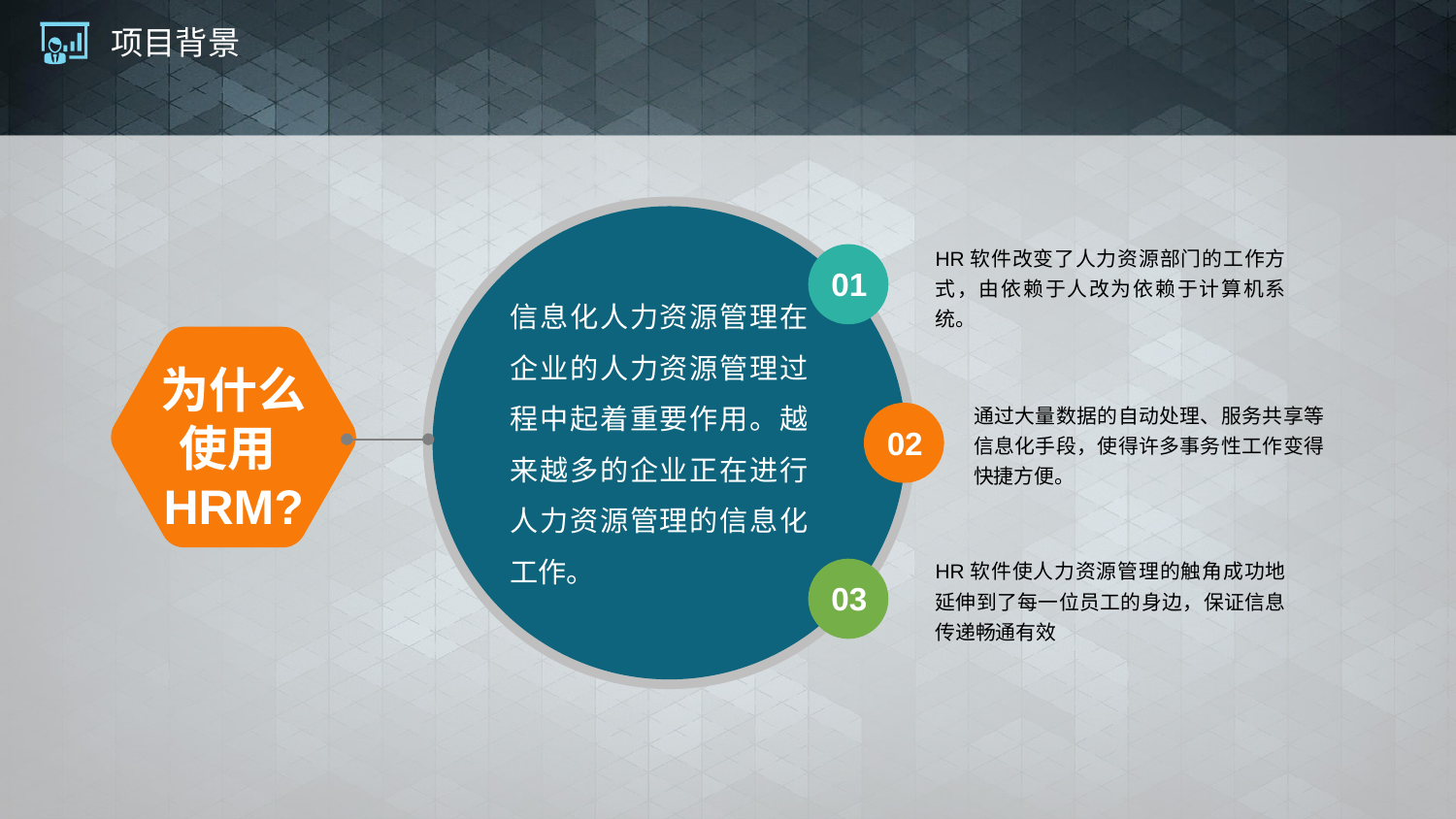

# 项目背景

HR软件改变了人力资源部门的工作方式，由依赖于人改为依赖于计算机系统。

01
信息化人力资源管理在企业的人力资源管理过程中起着重要作用。越来越多的企业正在进行人力资源管理的信息化工作。

为什么使用HRM?
通过大量数据的自动处理、服务共享等信息化手段，使得许多事务性工作变得快捷方便。

02
HR软件使人力资源管理的触角成功地延伸到了每一位员工的身边，保证信息传递畅通有效

03